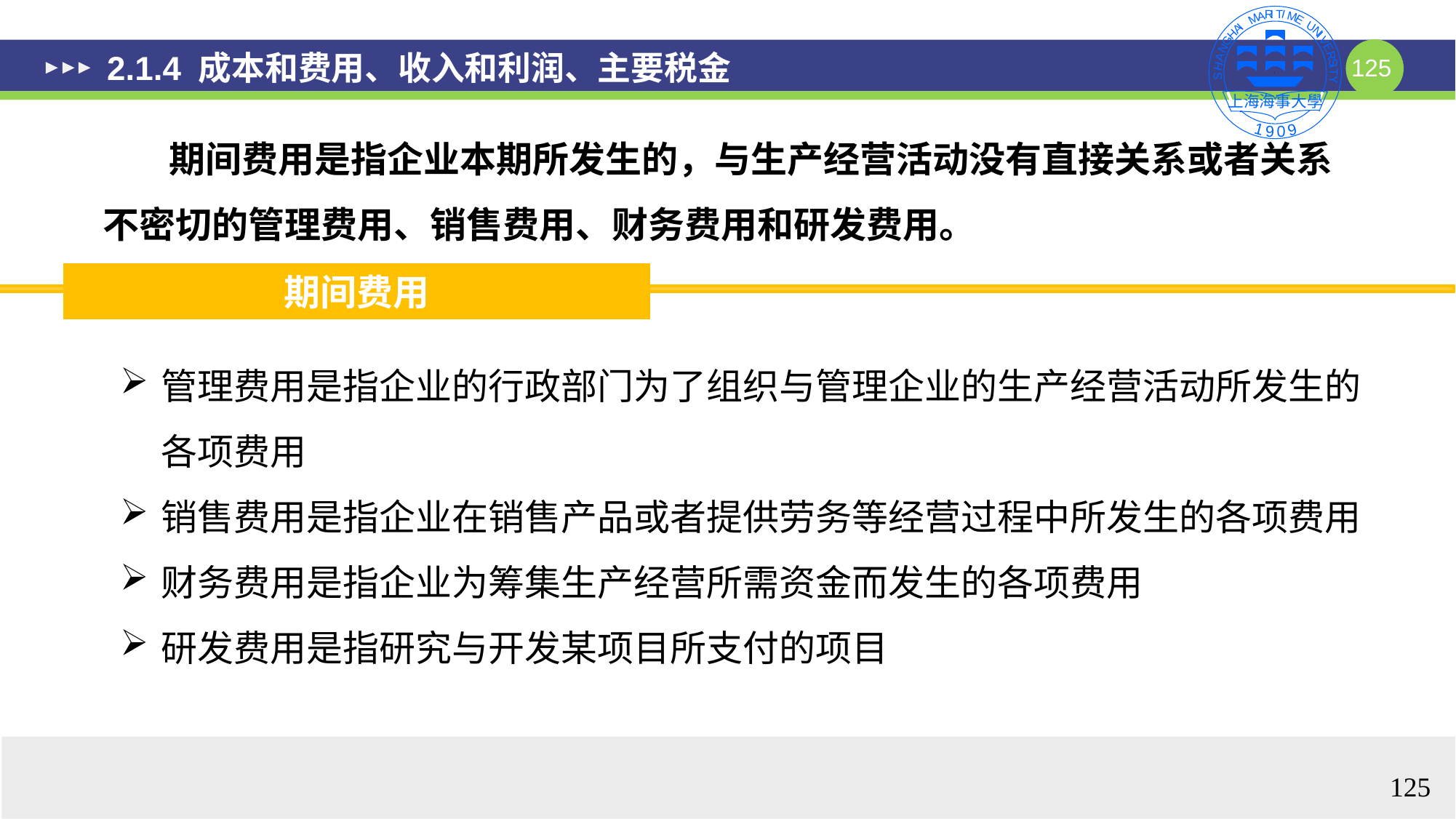

# 2.1.4 成本和费用、收入和利润、主要税金
       期间费用是指企业本期所发生的，与生产经营活动没有直接关系或者关系不密切的管理费用、销售费用、财务费用和研发费用。
期间费用

管理费用是指企业的行政部门为了组织与管理企业的生产经营活动所发生的各项费用
销售费用是指企业在销售产品或者提供劳务等经营过程中所发生的各项费用
财务费用是指企业为筹集生产经营所需资金而发生的各项费用
研发费用是指研究与开发某项目所支付的项目

125
125